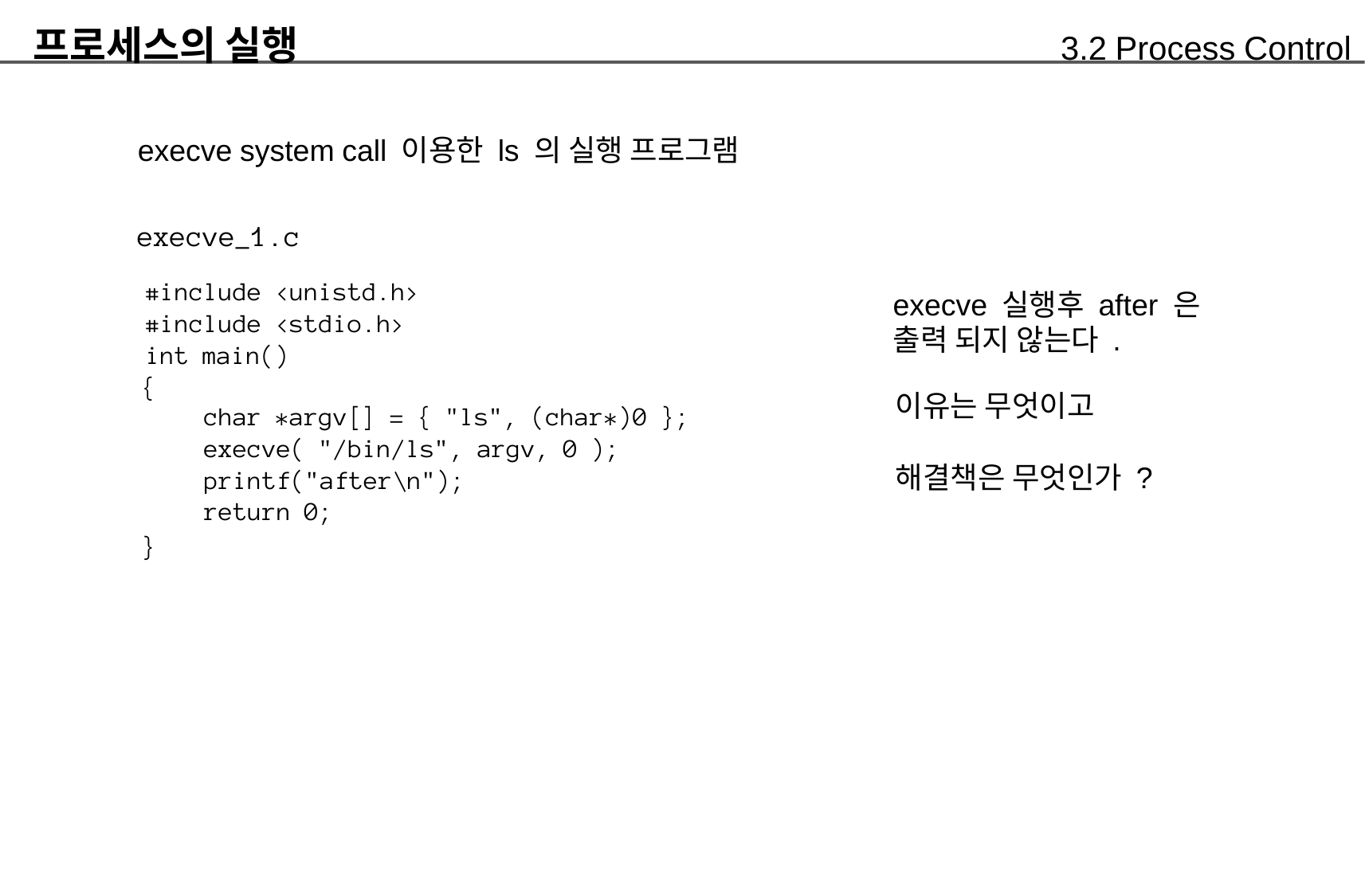

프로세스의 실행

	execve system call 이용한 ls 의 실행 프로그램

	execve_1.c

		#include  <unistd.h>
		#include  <stdio.h>
		int  main()
	3.2 Process Control

execve 실행후 after 은
출력 되지 않는다 .

{

}
이유는 무엇이고

해결책은 무엇인가 ?
char  *argv[]  =  {  "ls",  (char*)0  };
execve(  "/bin/ls",  argv,  0  );
printf("after\n");
return  0;